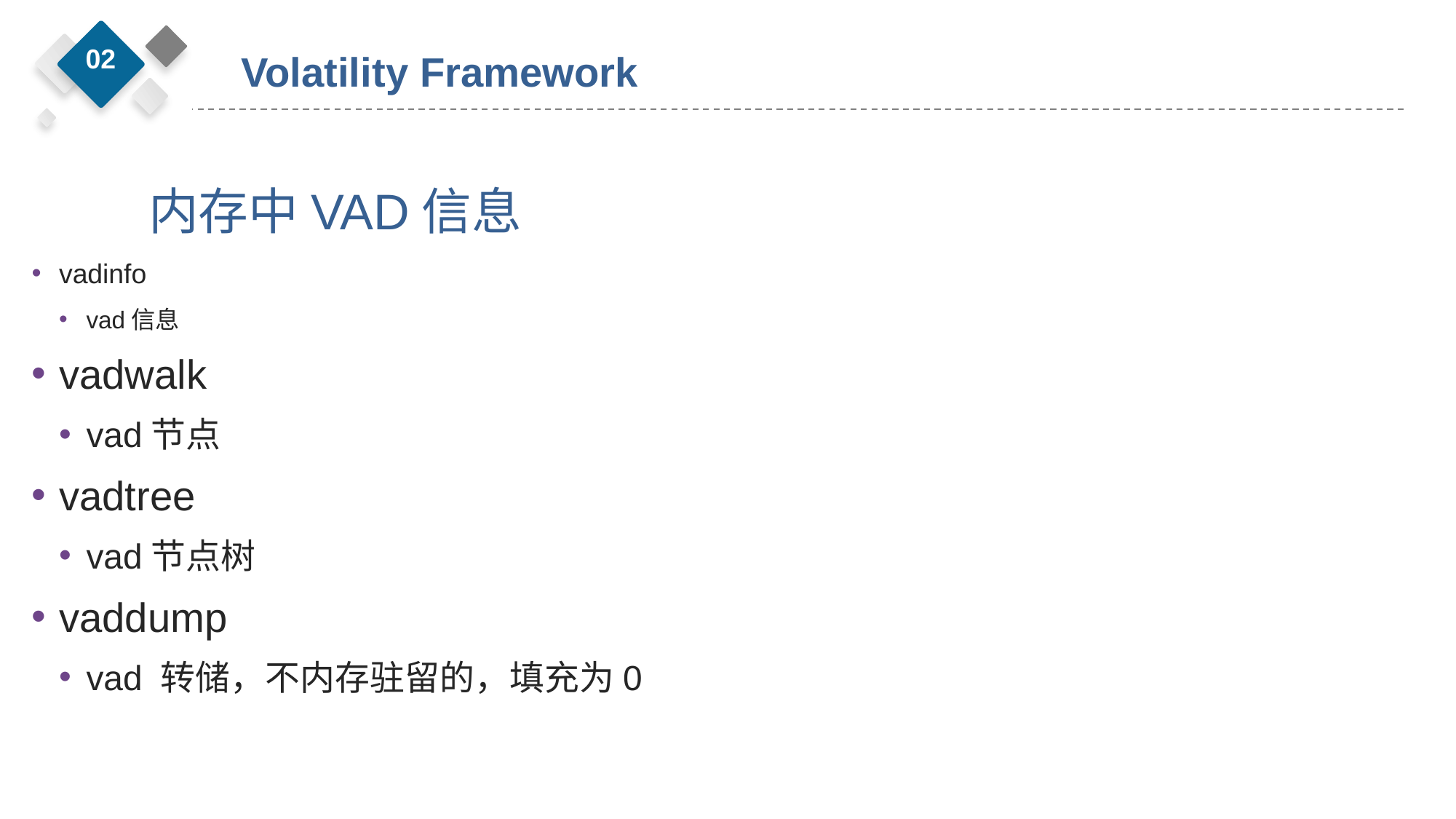

02

Volatility Framework
内存中VAD信息
vadinfo
vad信息
vadwalk
vad节点
vadtree
vad节点树
vaddump
vad 转储，不内存驻留的，填充为0